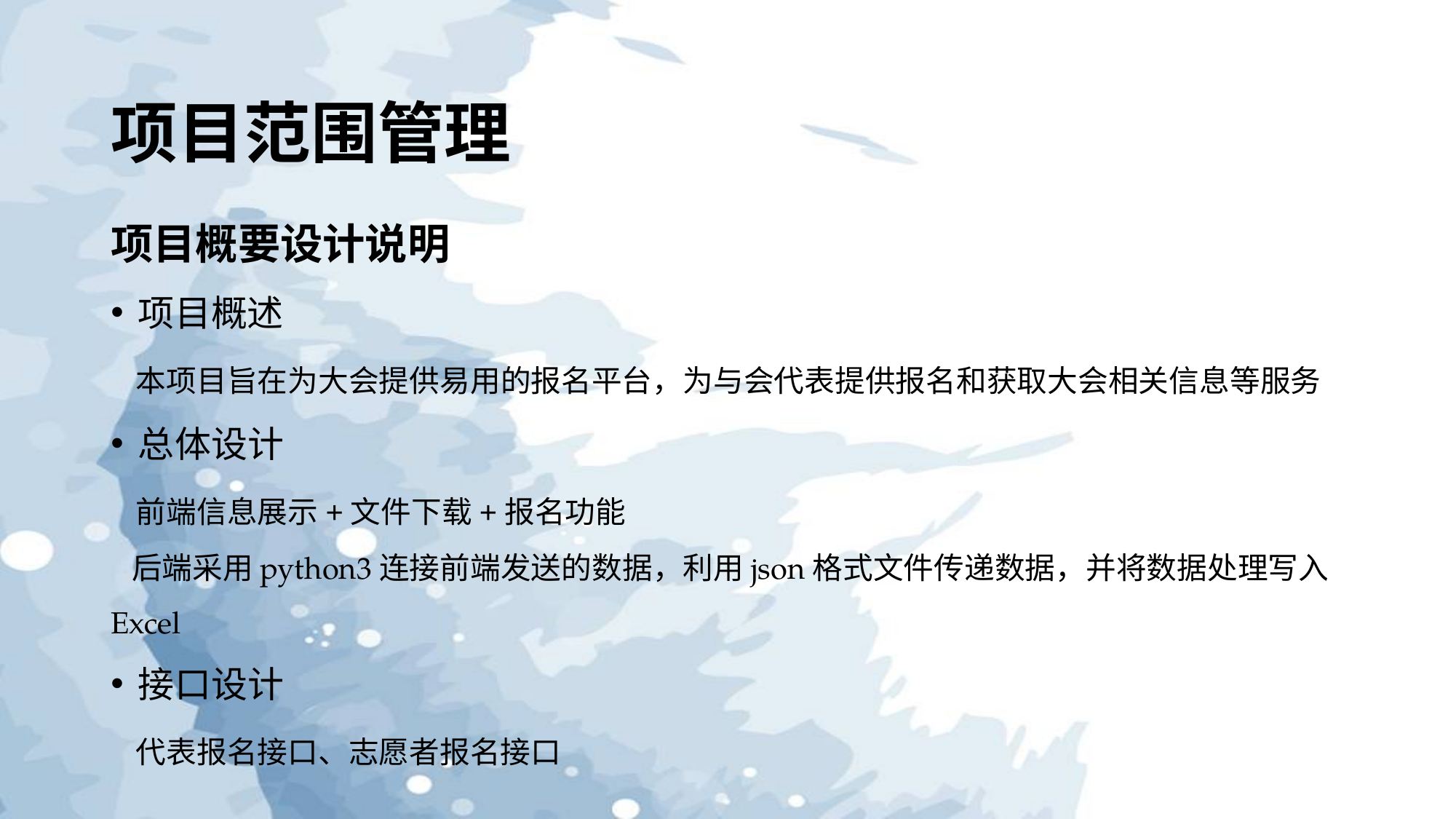

项目范围管理
项目概要设计说明
项目概述
  本项目旨在为大会提供易用的报名平台，为与会代表提供报名和获取大会相关信息等服务
总体设计
  前端信息展示+文件下载+报名功能
  后端采用python3连接前端发送的数据，利用json格式文件传递数据，并将数据处理写入 Excel
接口设计
  代表报名接口、志愿者报名接口